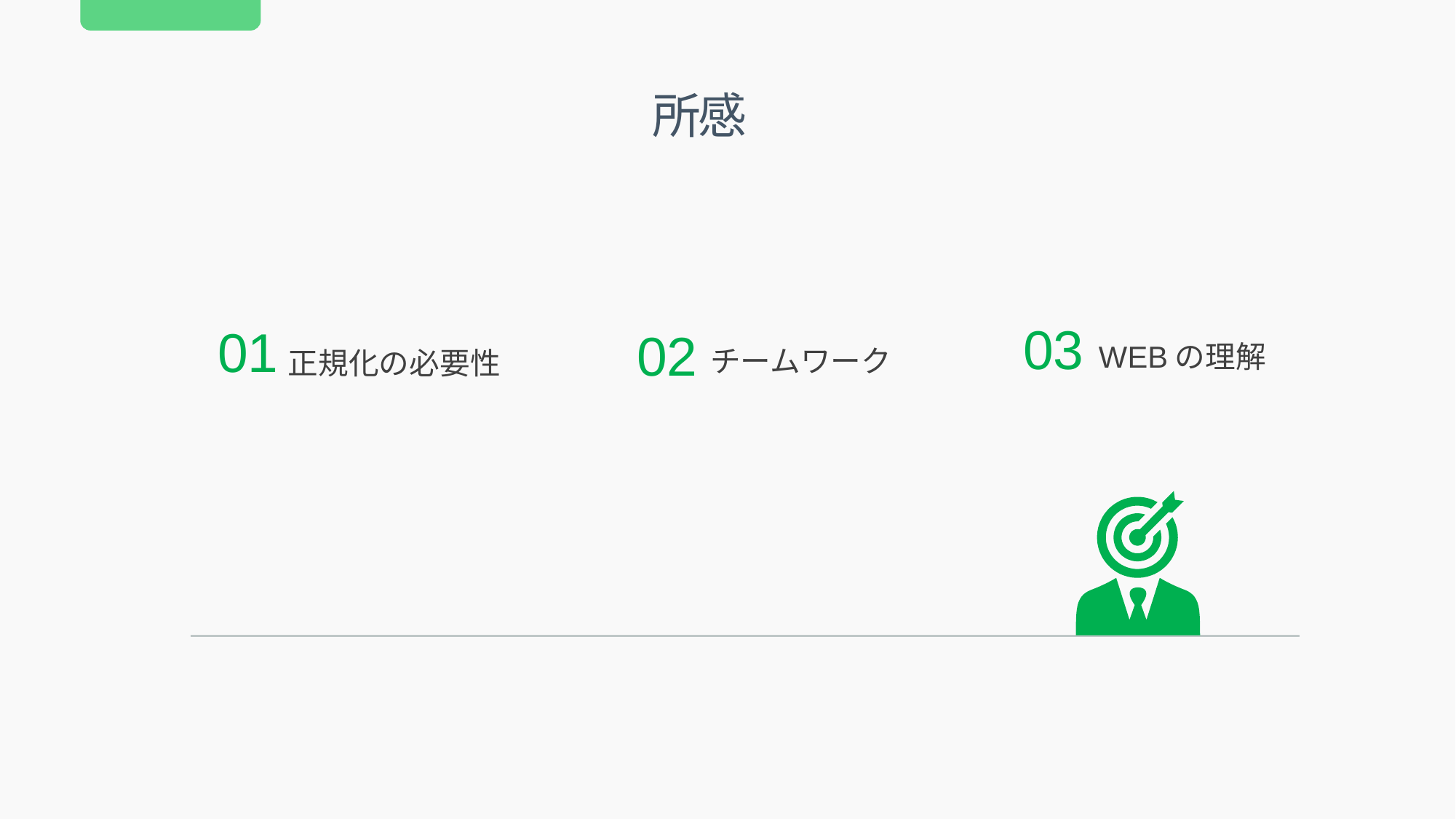

所感
03
01
02
WEBの理解
チームワーク
正規化の必要性